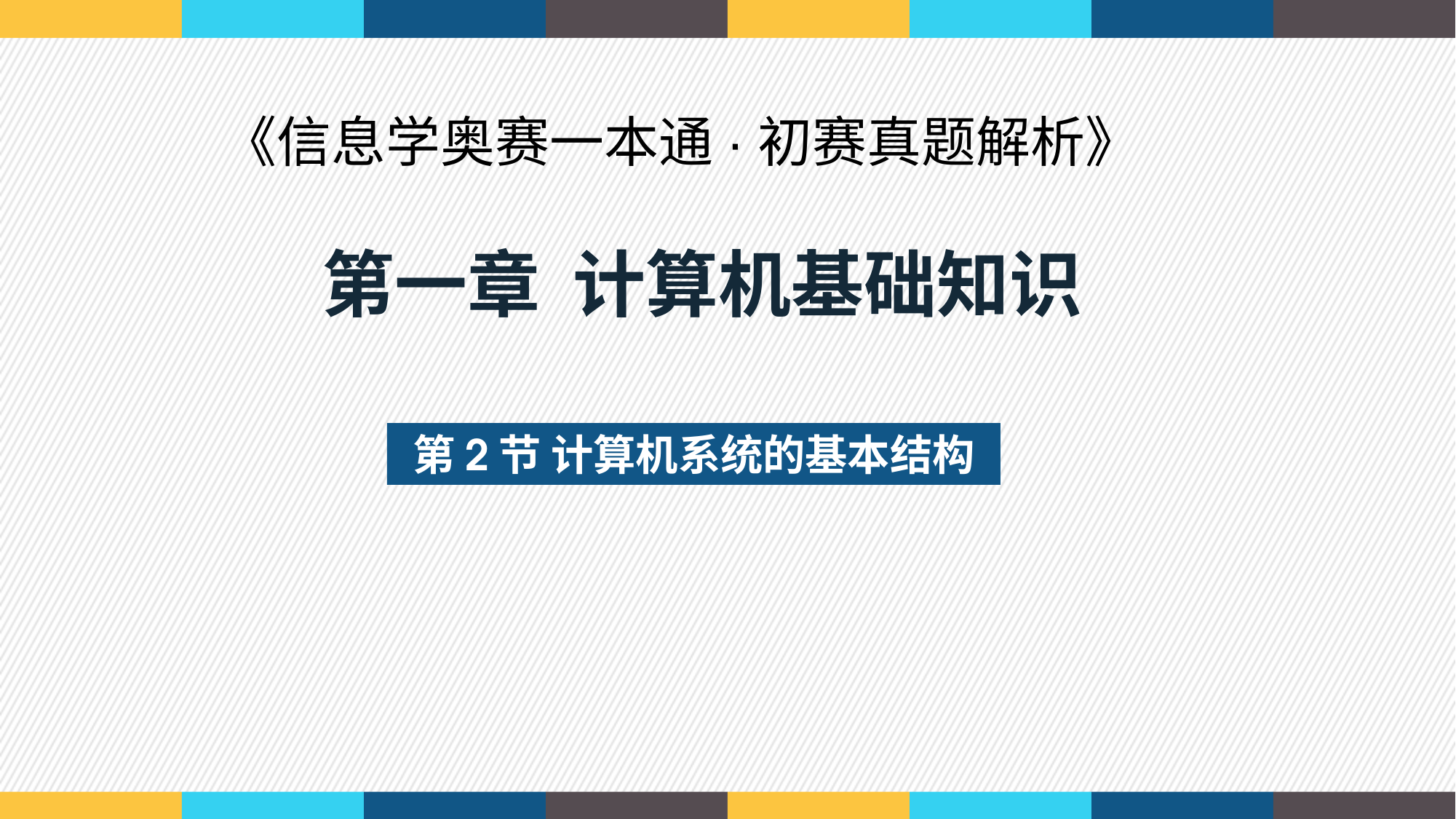

《信息学奥赛一本通·初赛真题解析》
第一章  计算机基础知识
第2节 计算机系统的基本结构